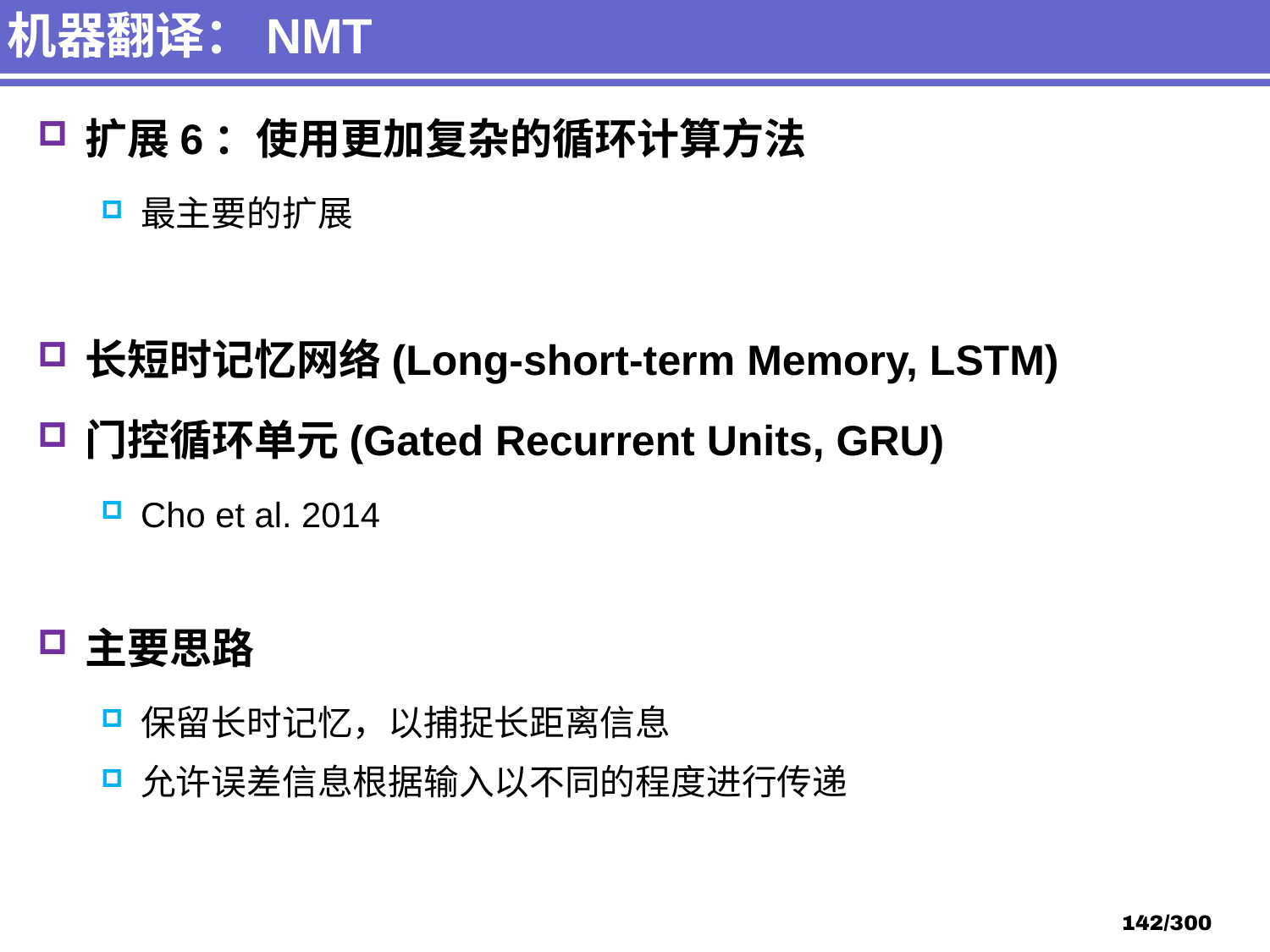

# 机器翻译：NMT
扩展6：使用更加复杂的循环计算方法
最主要的扩展

长短时记忆网络(Long-short-term Memory, LSTM)
门控循环单元(Gated Recurrent Units, GRU)
Cho et al. 2014

主要思路
保留长时记忆，以捕捉长距离信息
允许误差信息根据输入以不同的程度进行传递
142/300